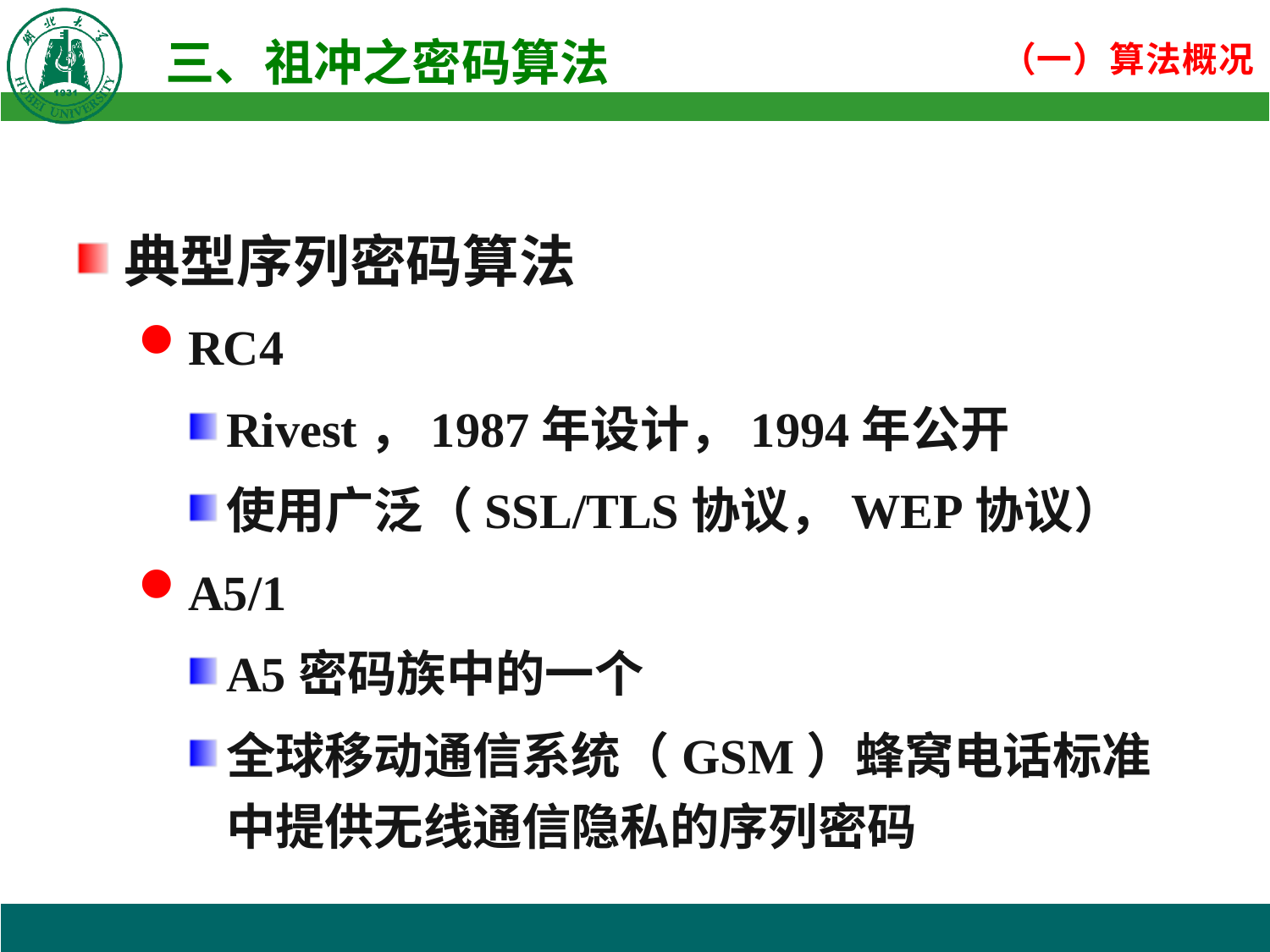

典型序列密码算法
RC4
Rivest，1987年设计，1994年公开
使用广泛（SSL/TLS协议，WEP协议）
A5/1
A5密码族中的一个
全球移动通信系统（GSM）蜂窝电话标准中提供无线通信隐私的序列密码